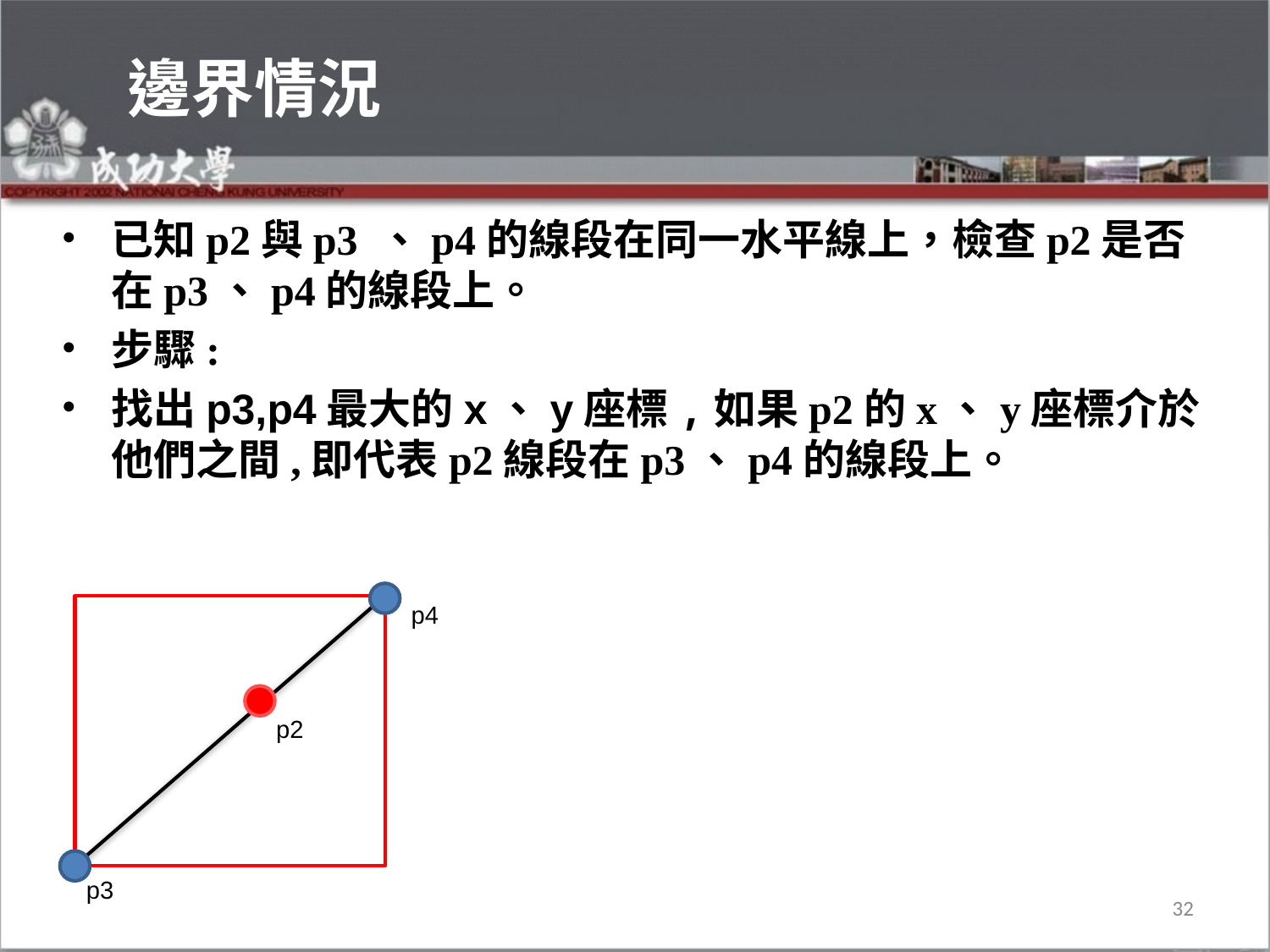

# 邊界情況
已知p2與p3 、p4的線段在同一水平線上，檢查p2是否在p3、p4的線段上。
步驟:
找出p3,p4最大的x、y座標,如果p2的x、y座標介於他們之間,即代表p2線段在p3、p4的線段上。

p4

p2

p3
32